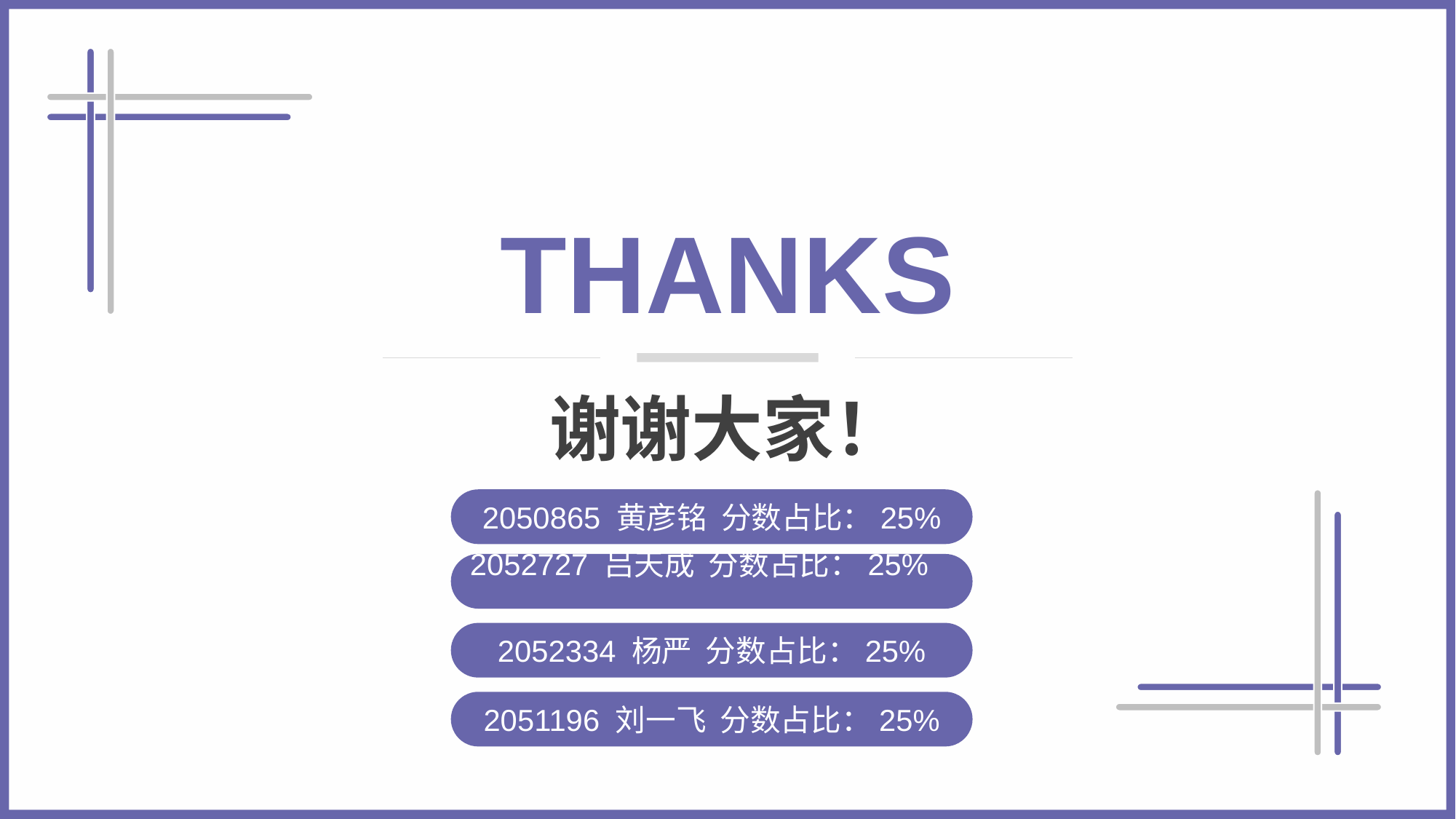

THANKS

谢谢大家！

2050865 黄彦铭  分数占比：25%

2052727 吕天成  分数占比：25%
2052334 杨严  分数占比：25%
2051196 刘一飞  分数占比：25%